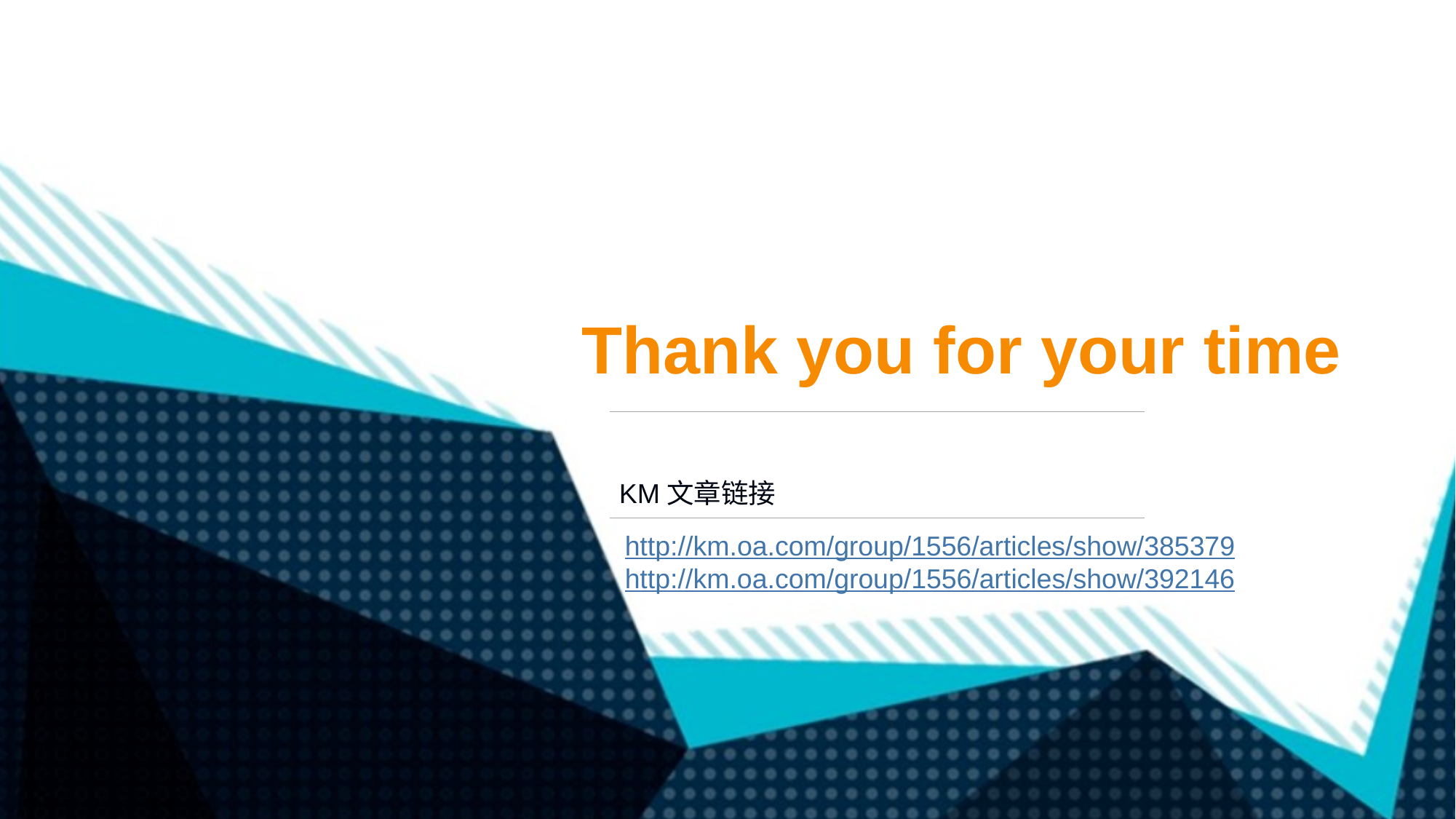

Thank you for your time
KM文章链接
http://km.oa.com/group/1556/articles/show/385379
http://km.oa.com/group/1556/articles/show/392146